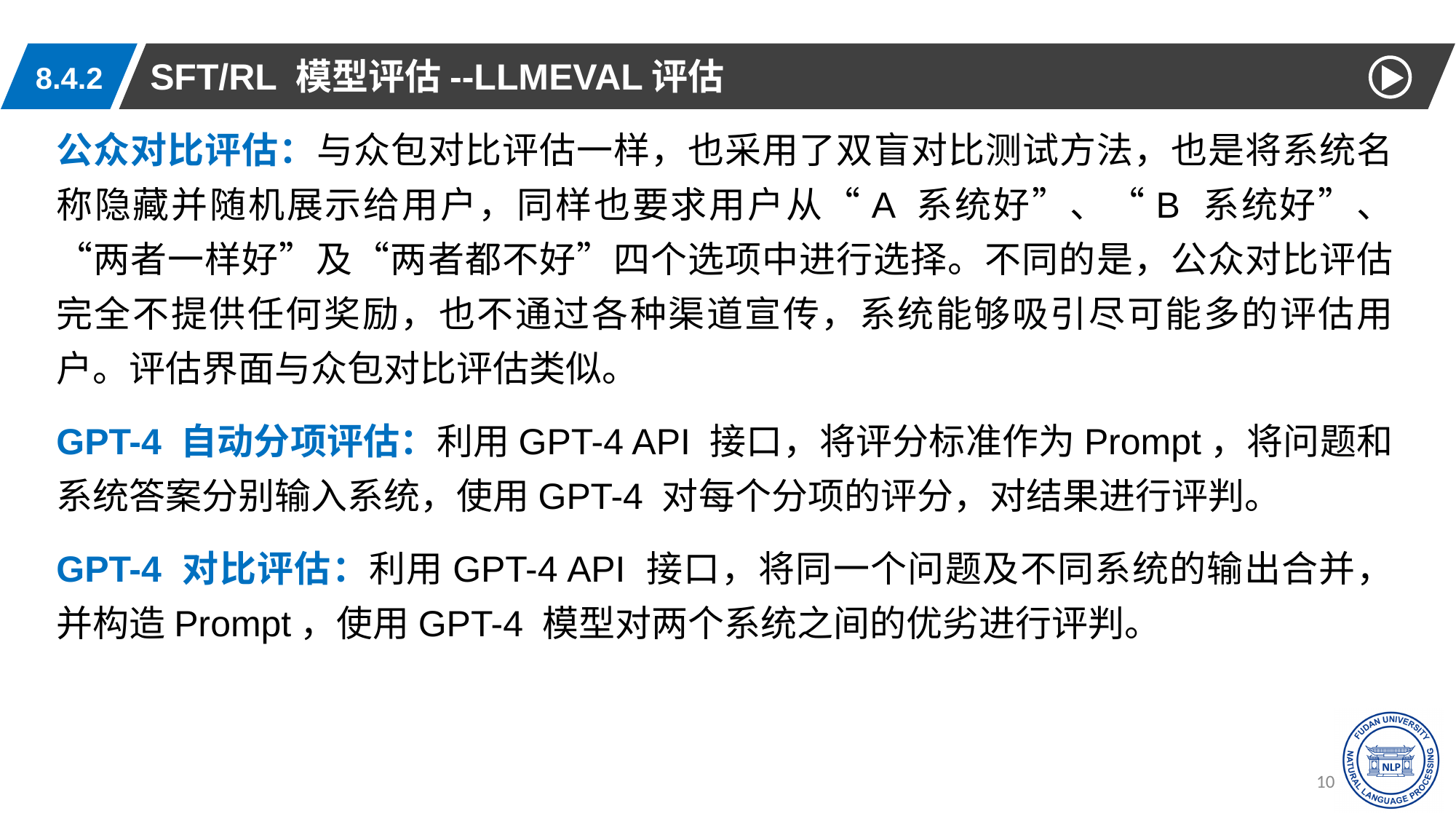

SFT/RL 模型评估--LLMEVAL评估
8.4.2

公众对比评估：与众包对比评估一样，也采用了双盲对比测试方法，也是将系统名称隐藏并随机展示给用户，同样也要求用户从“A 系统好”、“B 系统好”、“两者一样好”及“两者都不好”四个选项中进行选择。不同的是，公众对比评估完全不提供任何奖励，也不通过各种渠道宣传，系统能够吸引尽可能多的评估用户。评估界面与众包对比评估类似。
GPT-4 自动分项评估：利用GPT-4 API 接口，将评分标准作为Prompt，将问题和系统答案分别输入系统，使用GPT-4 对每个分项的评分，对结果进行评判。
GPT-4 对比评估：利用GPT-4 API 接口，将同一个问题及不同系统的输出合并，并构造Prompt，使用GPT-4 模型对两个系统之间的优劣进行评判。
104